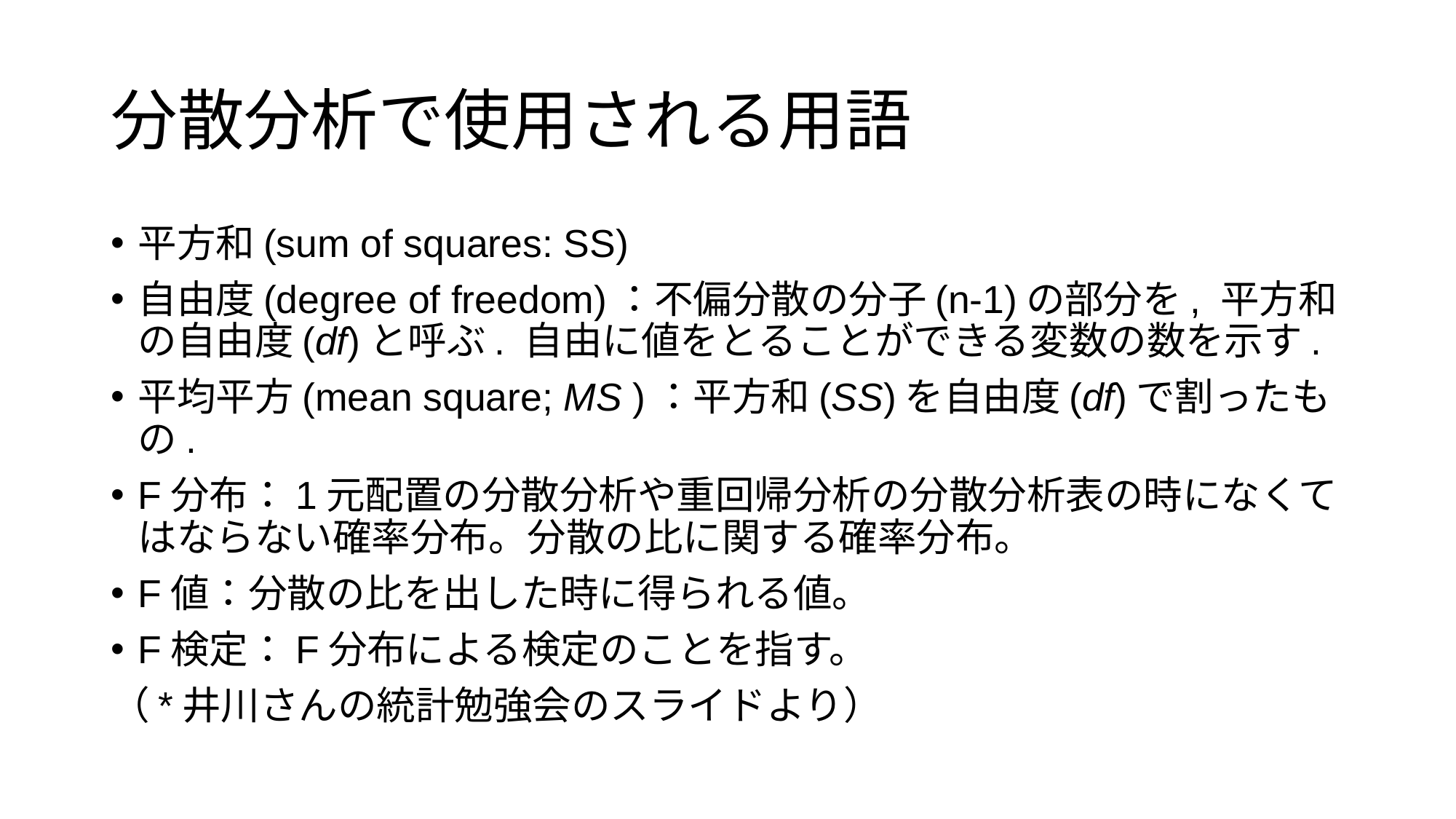

# 分散分析で使用される用語
平方和(sum of squares: SS)
自由度(degree of freedom)：不偏分散の分子(n-1)の部分を, 平方和の自由度(df)と呼ぶ. 自由に値をとることができる変数の数を示す.
平均平方(mean square; MS )：平方和(SS)を自由度(df)で割ったもの.
F分布：1元配置の分散分析や重回帰分析の分散分析表の時になくてはならない確率分布。分散の比に関する確率分布。
F値：分散の比を出した時に得られる値。
F検定：F分布による検定のことを指す。
（*井川さんの統計勉強会のスライドより）